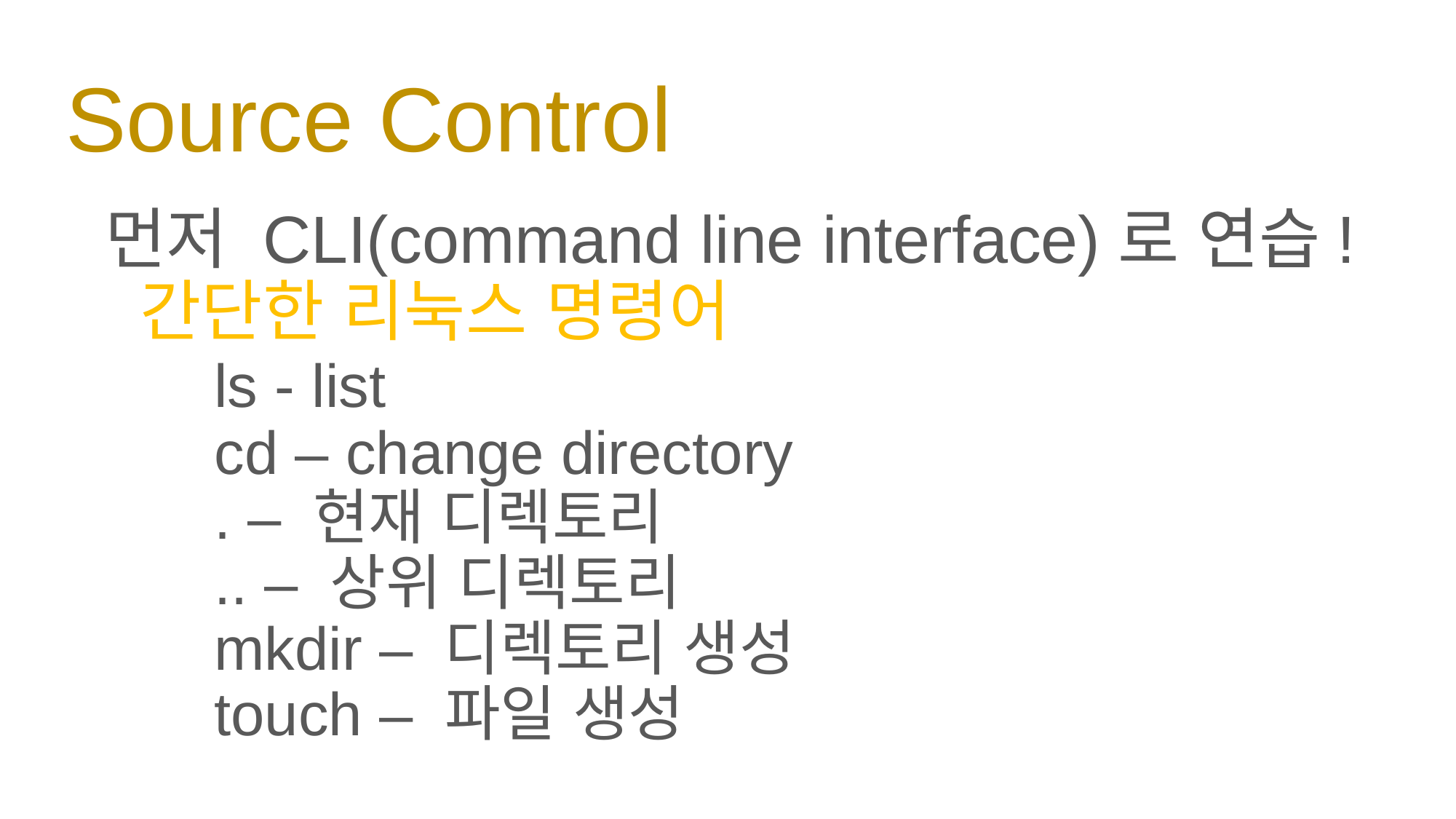

# Source Control
먼저 CLI(command line interface)로 연습!
 간단한 리눅스 명령어
	ls - list
	cd – change directory
	. – 현재 디렉토리
	.. – 상위 디렉토리
	mkdir – 디렉토리 생성
	touch – 파일 생성